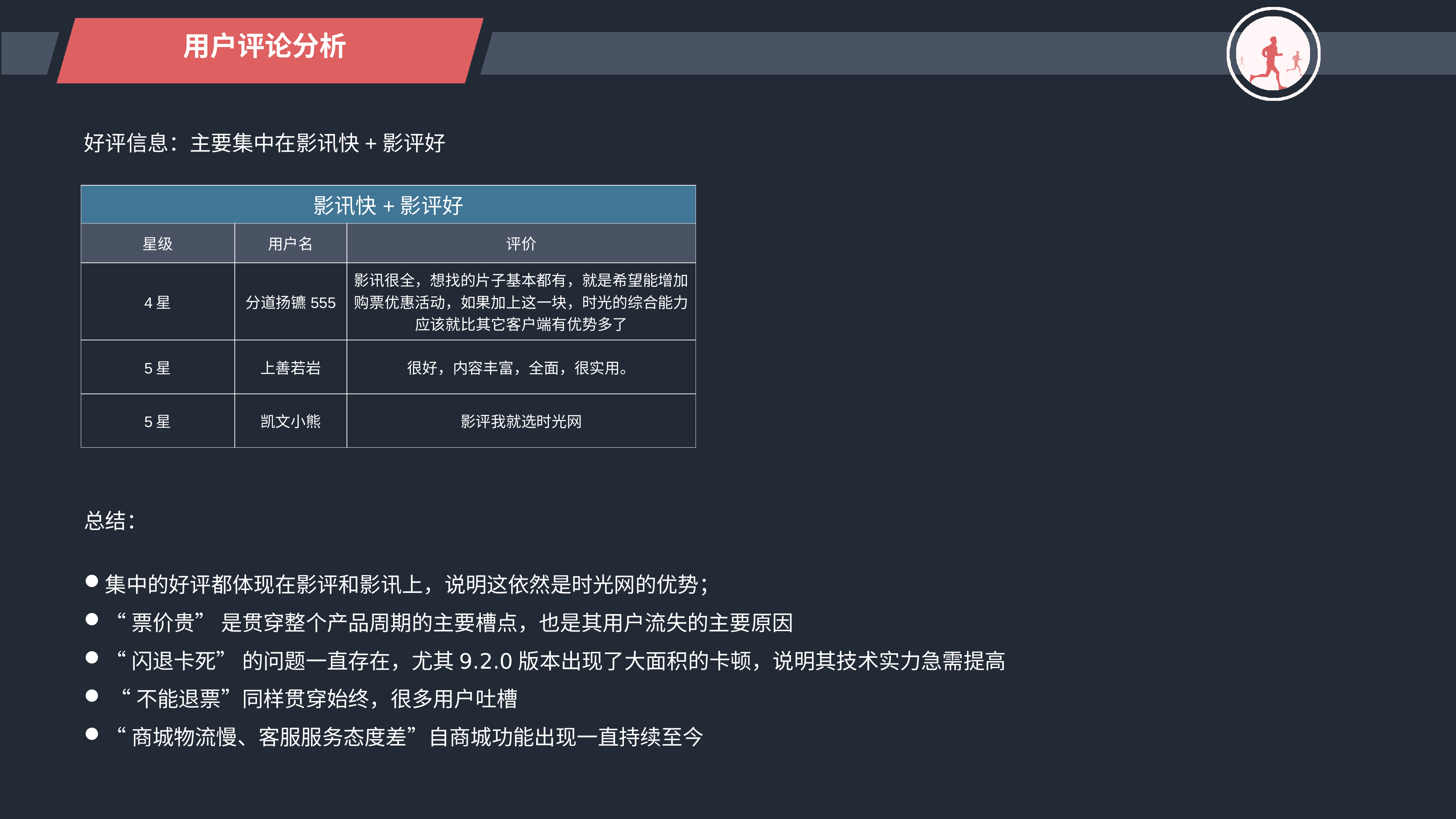

# 用户评论分析
好评信息：主要集中在影讯快+影评好
| 影讯快+影评好 |  |  |
| --- | --- | --- |
| 星级 | 用户名 | 评价 |
| 4星 | 分道扬镳555 | 影讯很全，想找的片子基本都有，就是希望能增加购票优惠活动，如果加上这一块，时光的综合能力应该就比其它客户端有优势多了 |
| 5星 | 上善若岩 | 很好，内容丰富，全面，很实用。 |
| 5星 | 凯文小熊 | 影评我就选时光网 |
总结：

集中的好评都体现在影评和影讯上，说明这依然是时光网的优势；
“票价贵” 是贯穿整个产品周期的主要槽点，也是其用户流失的主要原因
“闪退卡死” 的问题一直存在，尤其9.2.0版本出现了大面积的卡顿，说明其技术实力急需提高
 “不能退票”同样贯穿始终，很多用户吐槽
“商城物流慢、客服服务态度差”自商城功能出现一直持续至今